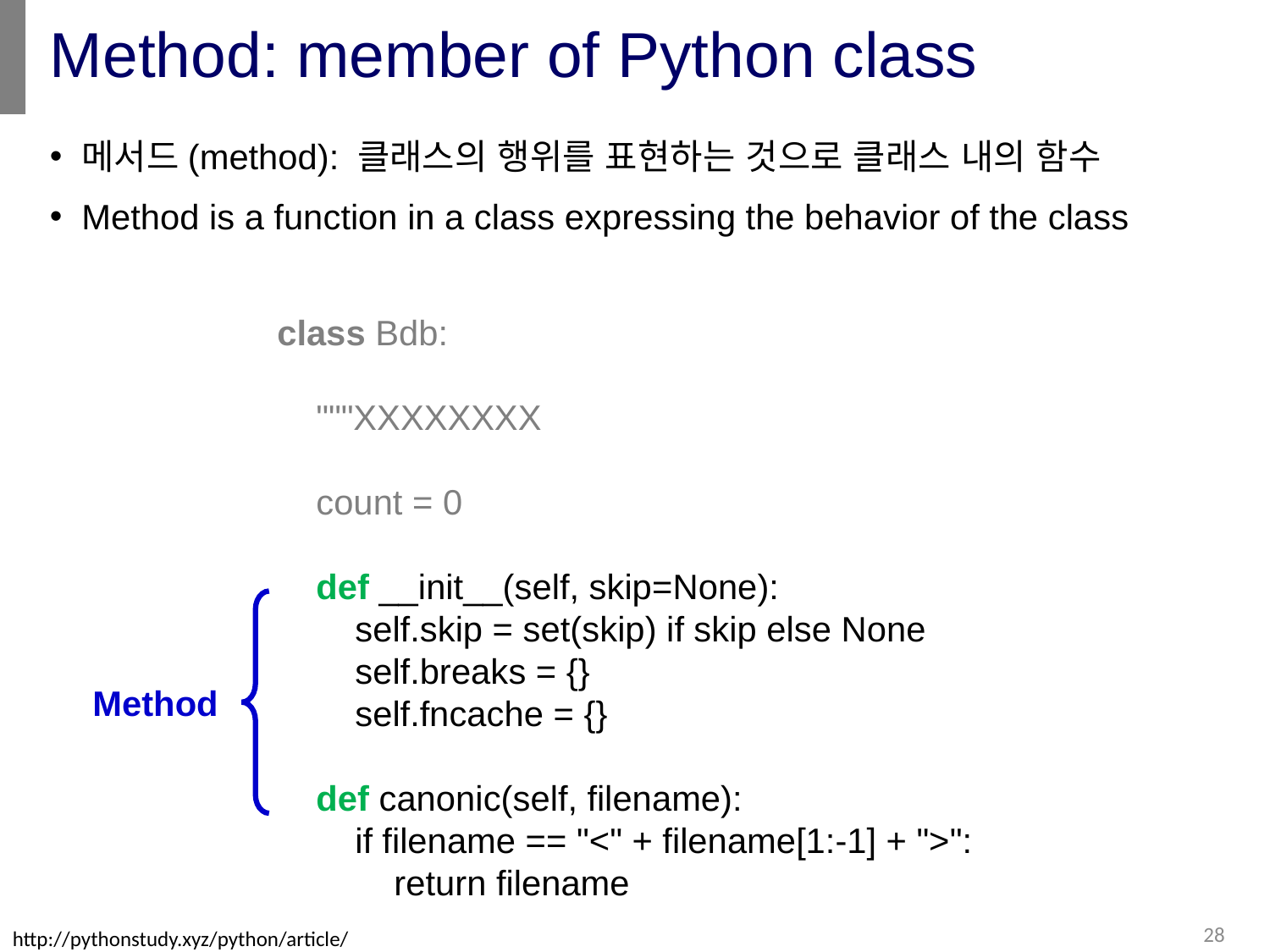

# Method: member of Python class
메서드(method): 클래스의 행위를 표현하는 것으로 클래스 내의 함수
Method is a function in a class expressing the behavior of the class

class Bdb:

    """XXXXXXXX

    count = 0

    def __init__(self, skip=None):
        self.skip = set(skip) if skip else None
        self.breaks = {}
        self.fncache = {}

    def canonic(self, filename):
        if filename == "<" + filename[1:-1] + ">":
            return filename

Method
28
http://pythonstudy.xyz/python/article/